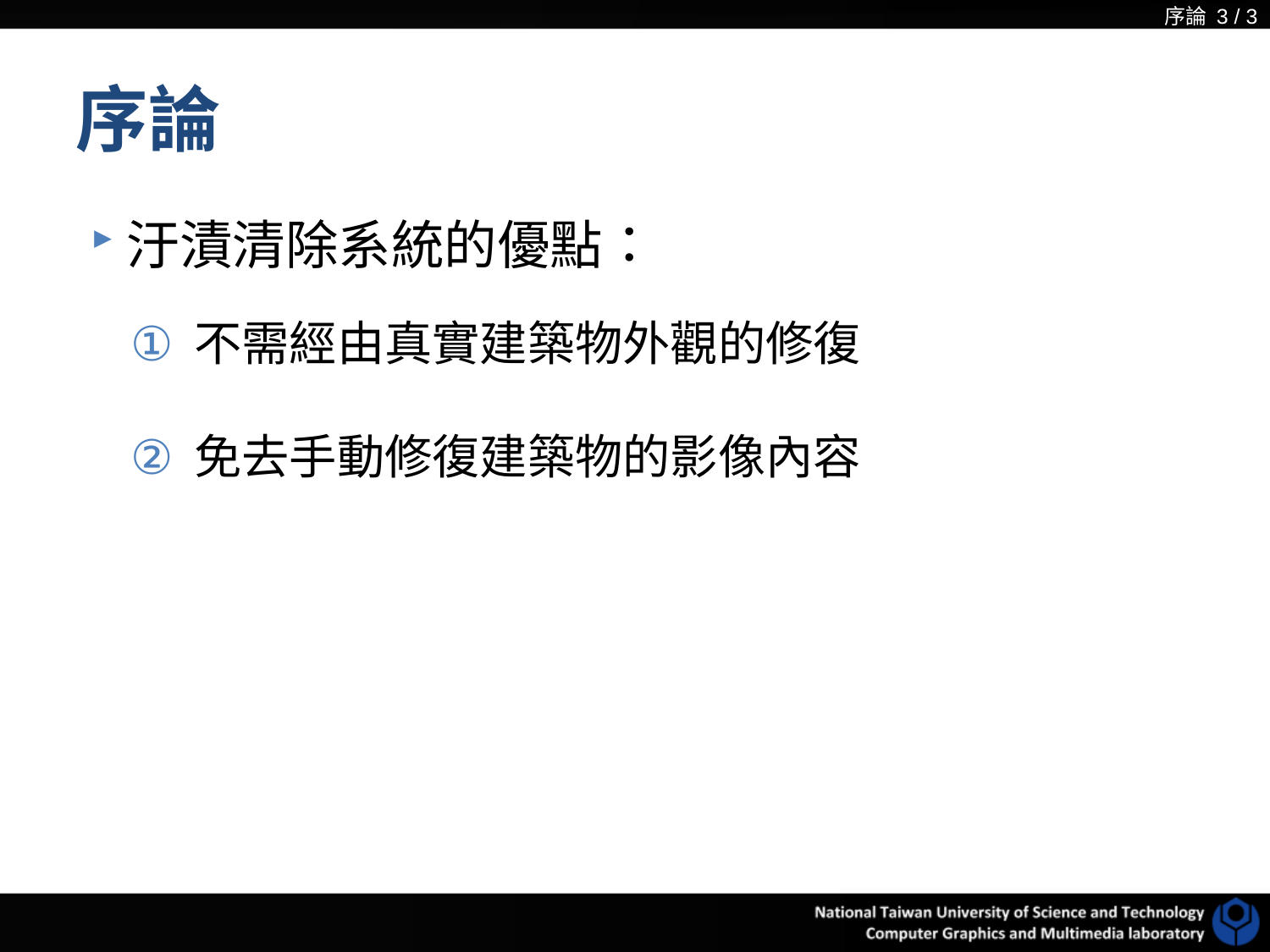

序論 3 / 3

# 序論
汙漬清除系統的優點：

不需經由真實建築物外觀的修復

免去手動修復建築物的影像內容